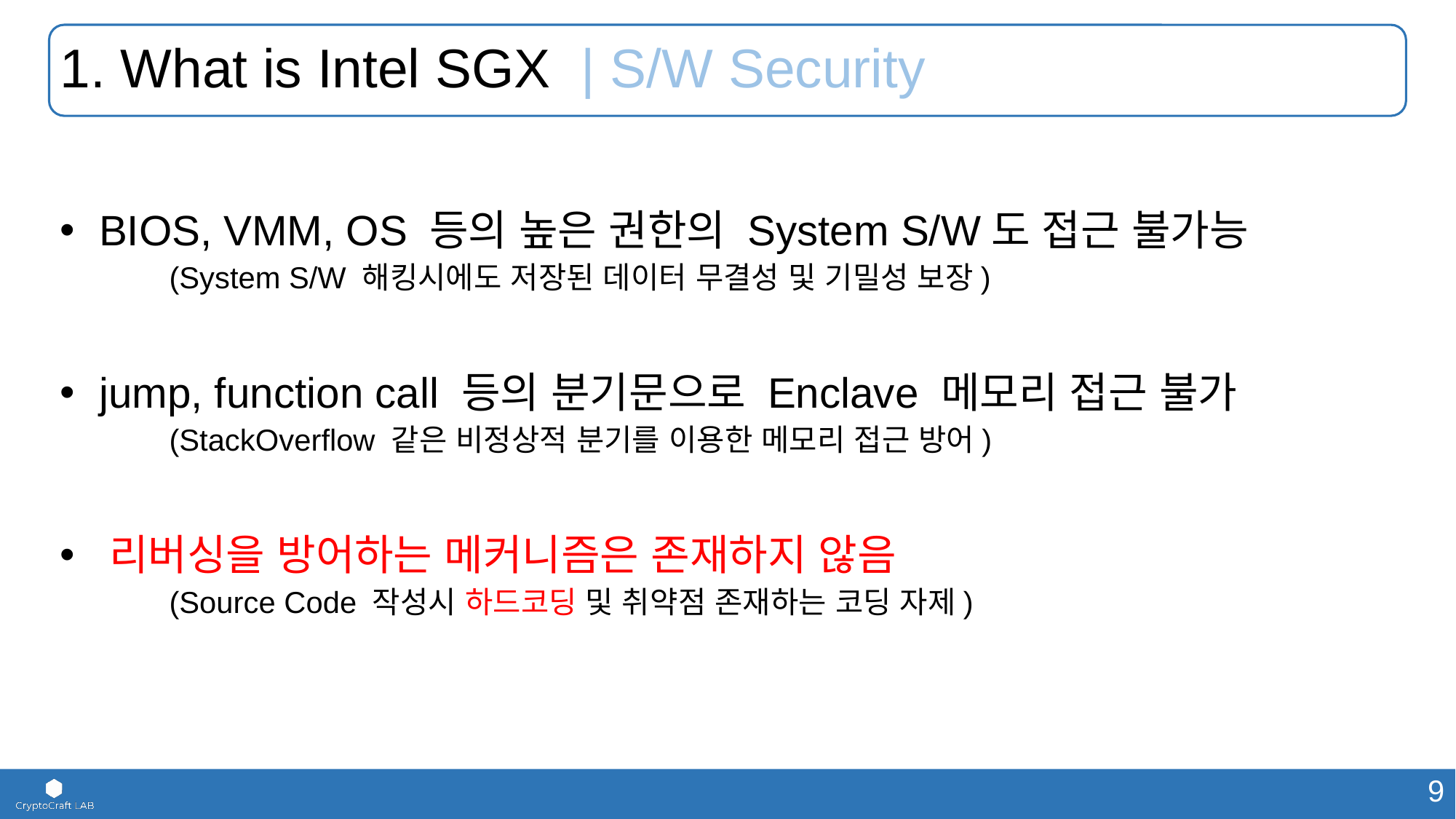

# 1. What is Intel SGX  | S/W Security

 BIOS, VMM, OS 등의 높은 권한의 System S/W도 접근 불가능
(System S/W 해킹시에도 저장된 데이터 무결성 및 기밀성 보장)

 jump, function call 등의 분기문으로 Enclave 메모리 접근 불가
(StackOverflow 같은 비정상적 분기를 이용한 메모리 접근 방어)

 리버싱을 방어하는 메커니즘은 존재하지 않음
(Source Code 작성시 하드코딩 및 취약점 존재하는 코딩 자제)